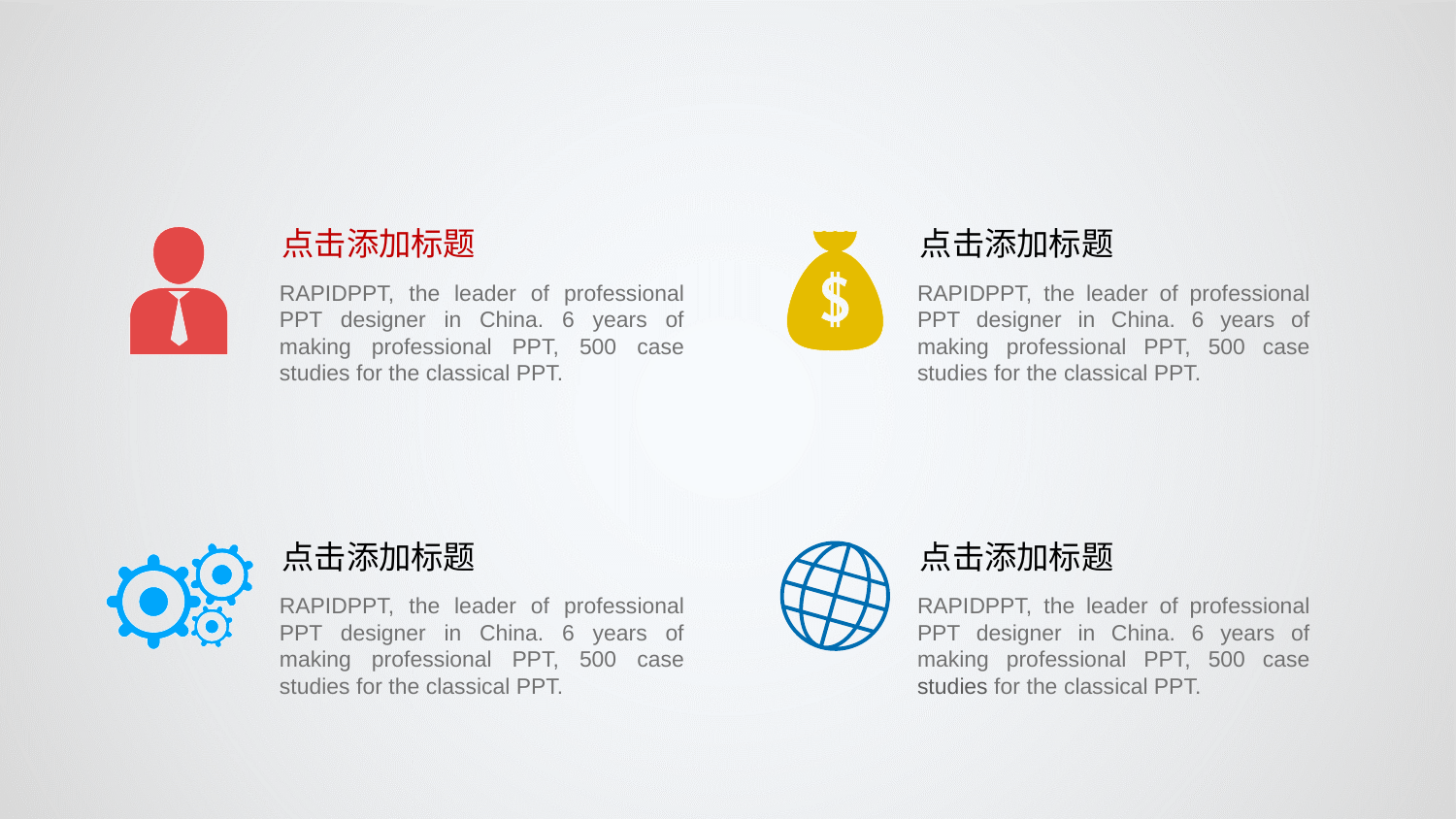

点击添加标题
RAPIDPPT, the leader of professional PPT designer in China. 6 years of making professional PPT, 500 case studies for the classical PPT.
点击添加标题
RAPIDPPT, the leader of professional PPT designer in China. 6 years of making professional PPT, 500 case studies for the classical PPT.

点击添加标题
RAPIDPPT, the leader of professional PPT designer in China. 6 years of making professional PPT, 500 case studies for the classical PPT.
点击添加标题
RAPIDPPT, the leader of professional PPT designer in China. 6 years of making professional PPT, 500 case studies for the classical PPT.